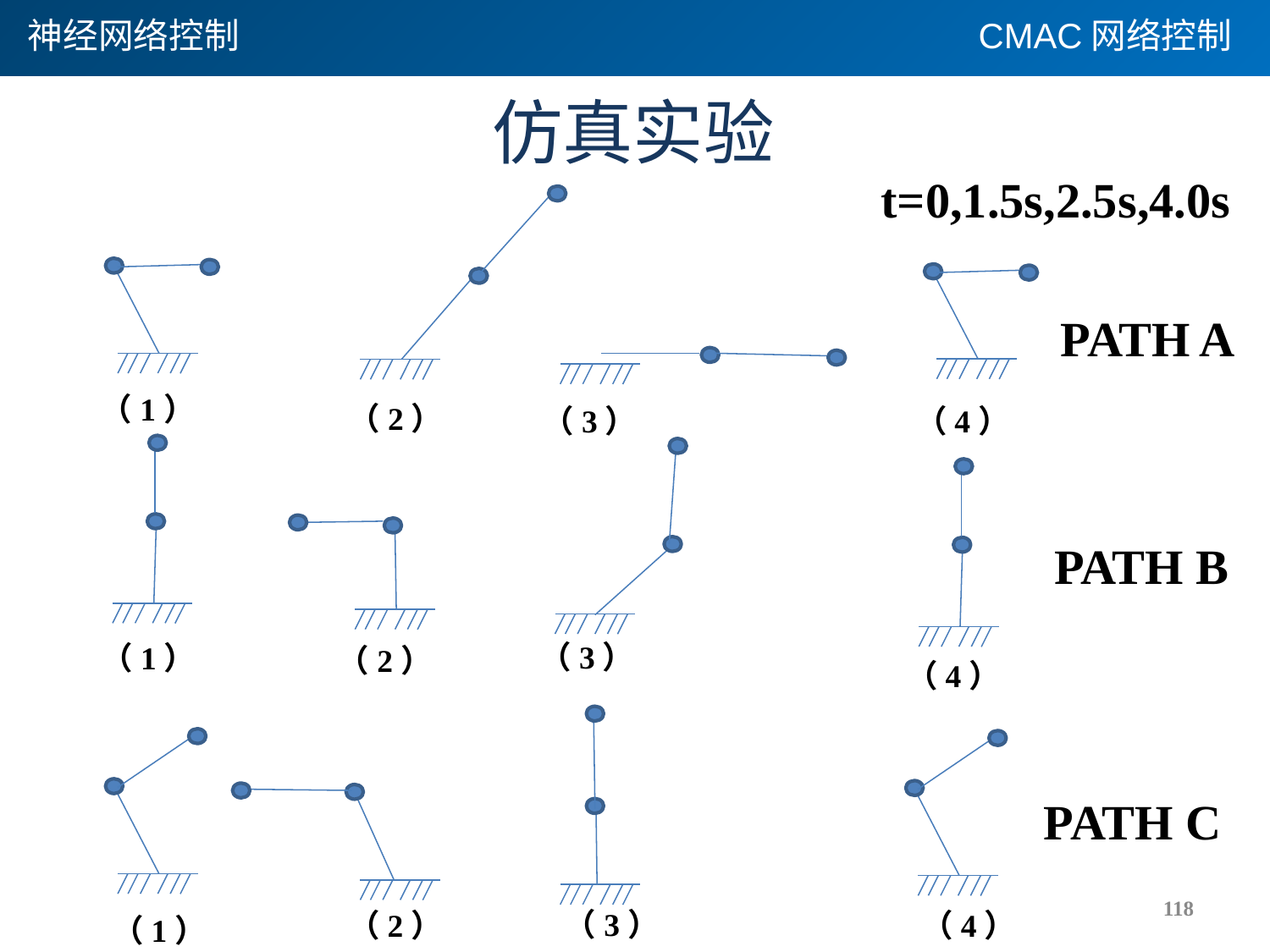

神经网络控制
CMAC网络控制

# 仿真实验
t=0,1.5s,2.5s,4.0s

PATH A

（1）
（2）
（3）
（4）

PATH B

（3）
（1）
（2）
（4）

PATH C

118
（3）
（4）
（2）
（1）